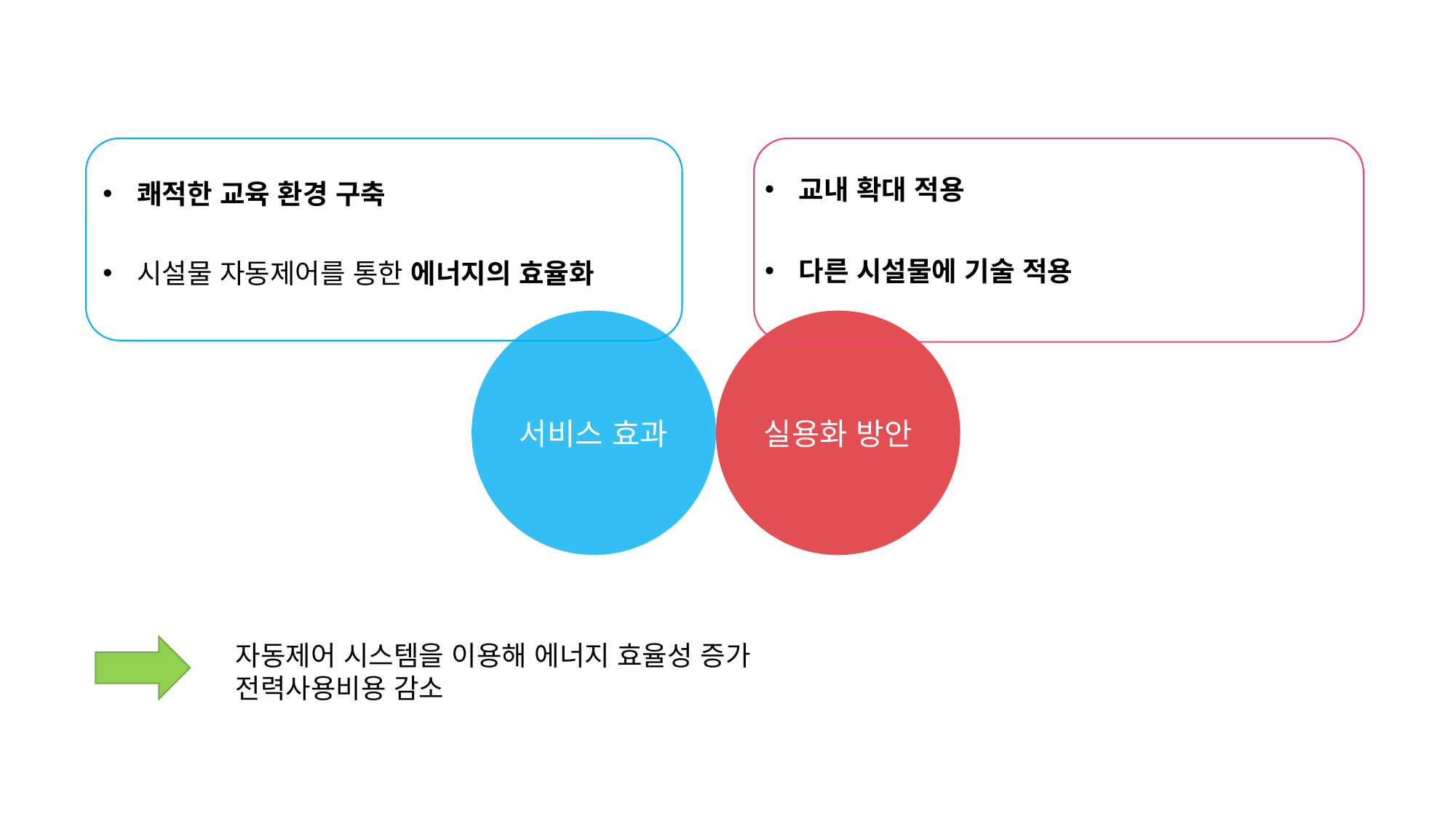

교내 확대 적용

다른 시설물에 기술 적용
쾌적한 교육 환경 구축

시설물 자동제어를 통한 에너지의 효율화
서비스 효과
실용화 방안
자동제어 시스템을 이용해 에너지 효율성 증가
전력사용비용 감소